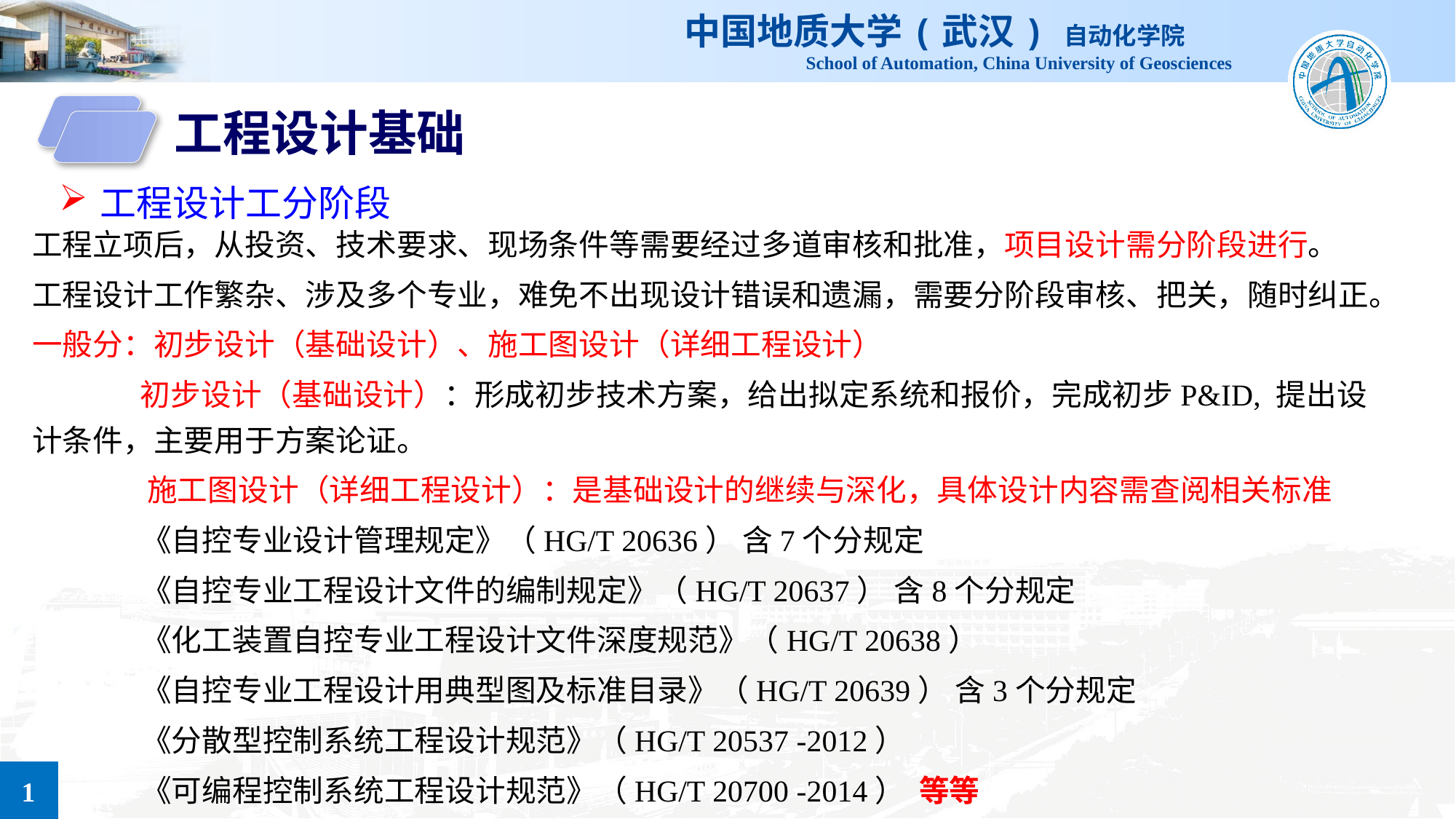

工程设计基础
工程设计工分阶段
工程立项后，从投资、技术要求、现场条件等需要经过多道审核和批准，项目设计需分阶段进行。
工程设计工作繁杂、涉及多个专业，难免不出现设计错误和遗漏，需要分阶段审核、把关，随时纠正。
一般分：初步设计（基础设计）、施工图设计（详细工程设计）
               初步设计（基础设计）：形成初步技术方案，给出拟定系统和报价，完成初步P&ID, 提出设计条件，主要用于方案论证。
                施工图设计（详细工程设计）：是基础设计的继续与深化，具体设计内容需查阅相关标准
	《自控专业设计管理规定》（HG/T 20636） 含7个分规定
	《自控专业工程设计文件的编制规定》（HG/T 20637） 含8个分规定
	《化工装置自控专业工程设计文件深度规范》（HG/T 20638）
	《自控专业工程设计用典型图及标准目录》（HG/T 20639） 含3个分规定
	《分散型控制系统工程设计规范》（HG/T 20537 -2012）
	《可编程控制系统工程设计规范》（HG/T 20700 -2014）  等等
1